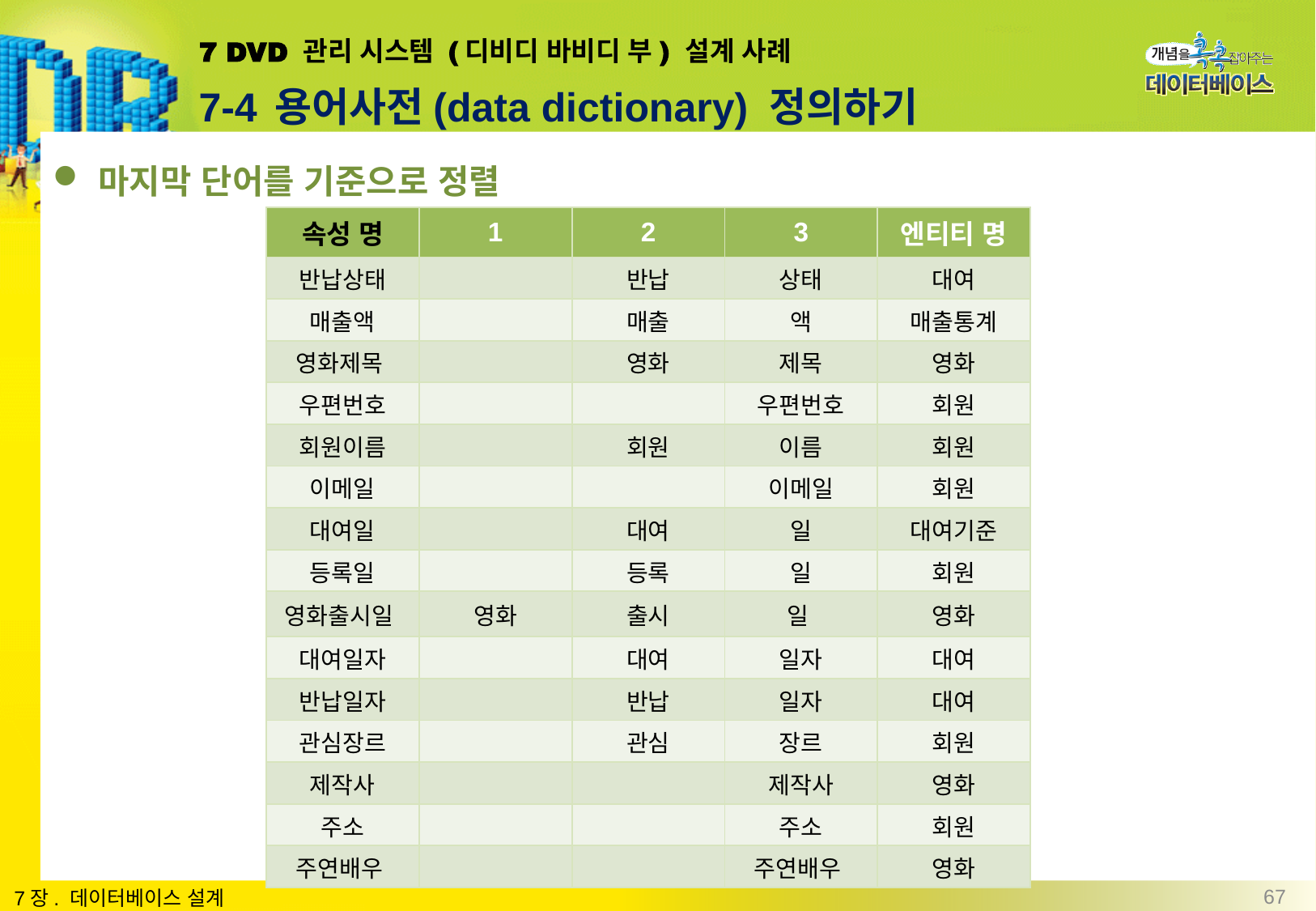

# 7 DVD 관리 시스템 (디비디 바비디 부) 설계 사례
7-4 용어사전(data dictionary) 정의하기
마지막 단어를 기준으로 정렬
| 속성 명 | 1 | 2 | 3 | 엔티티 명 |
| --- | --- | --- | --- | --- |
| 반납상태 |  | 반납 | 상태 | 대여 |
| 매출액 |  | 매출 | 액 | 매출통계 |
| 영화제목 |  | 영화 | 제목 | 영화 |
| 우편번호 |  |  | 우편번호 | 회원 |
| 회원이름 |  | 회원 | 이름 | 회원 |
| 이메일 |  |  | 이메일 | 회원 |
| 대여일 |  | 대여 | 일 | 대여기준 |
| 등록일 |  | 등록 | 일 | 회원 |
| 영화출시일 | 영화 | 출시 | 일 | 영화 |
| 대여일자 |  | 대여 | 일자 | 대여 |
| 반납일자 |  | 반납 | 일자 | 대여 |
| 관심장르 |  | 관심 | 장르 | 회원 |
| 제작사 |  |  | 제작사 | 영화 |
| 주소 |  |  | 주소 | 회원 |
| 주연배우 |  |  | 주연배우 | 영화 |
67